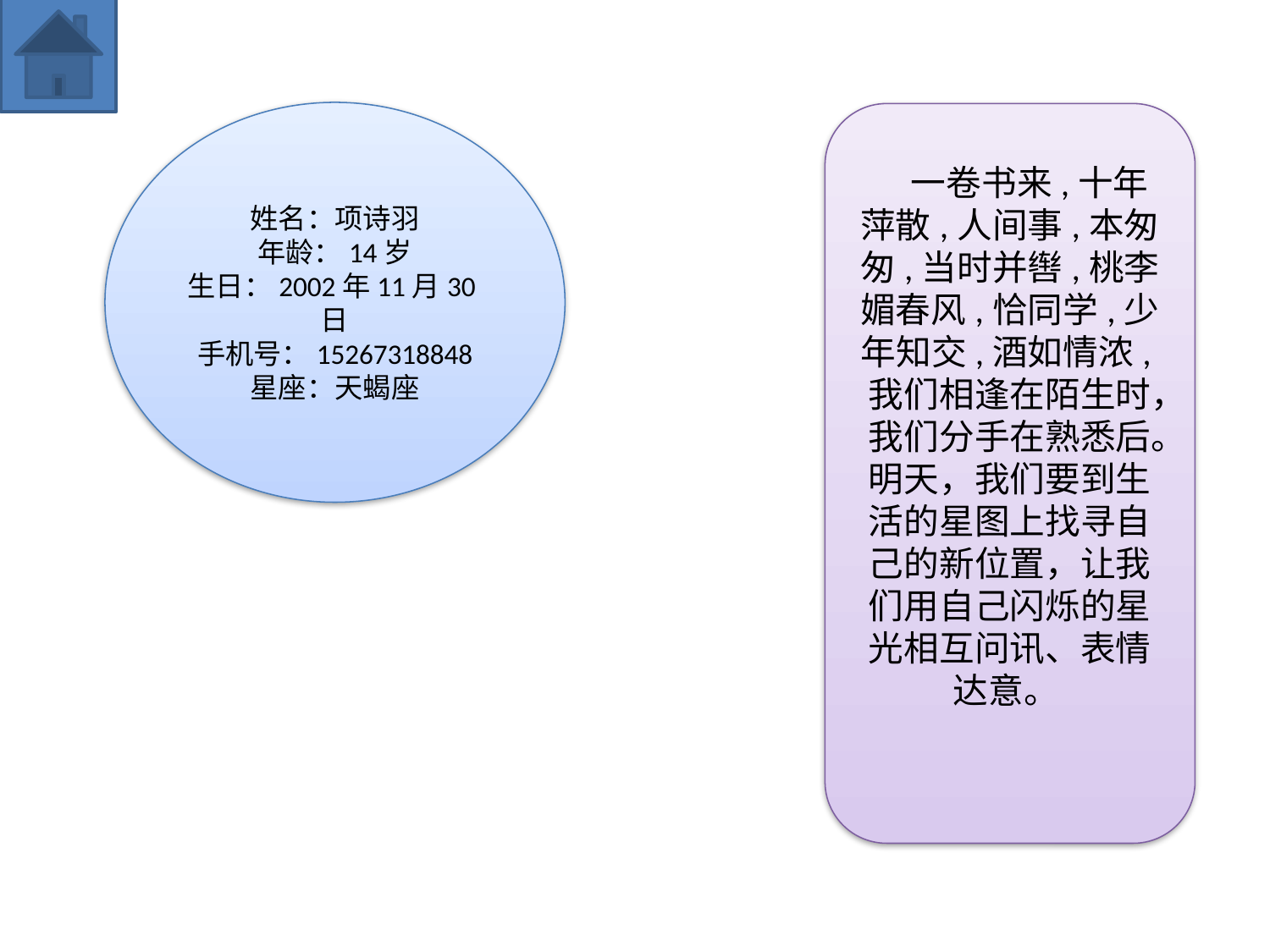

姓名：项诗羽
年龄：14岁
生日：2002年11月30日
手机号：15267318848
星座：天蝎座
    一卷书来,十年萍散,人间事,本匆匆,当时并辔,桃李媚春风,恰同学,少年知交,酒如情浓,
我们相逢在陌生时，我们分手在熟悉后。明天，我们要到生活的星图上找寻自己的新位置，让我们用自己闪烁的星光相互问讯、表情达意。